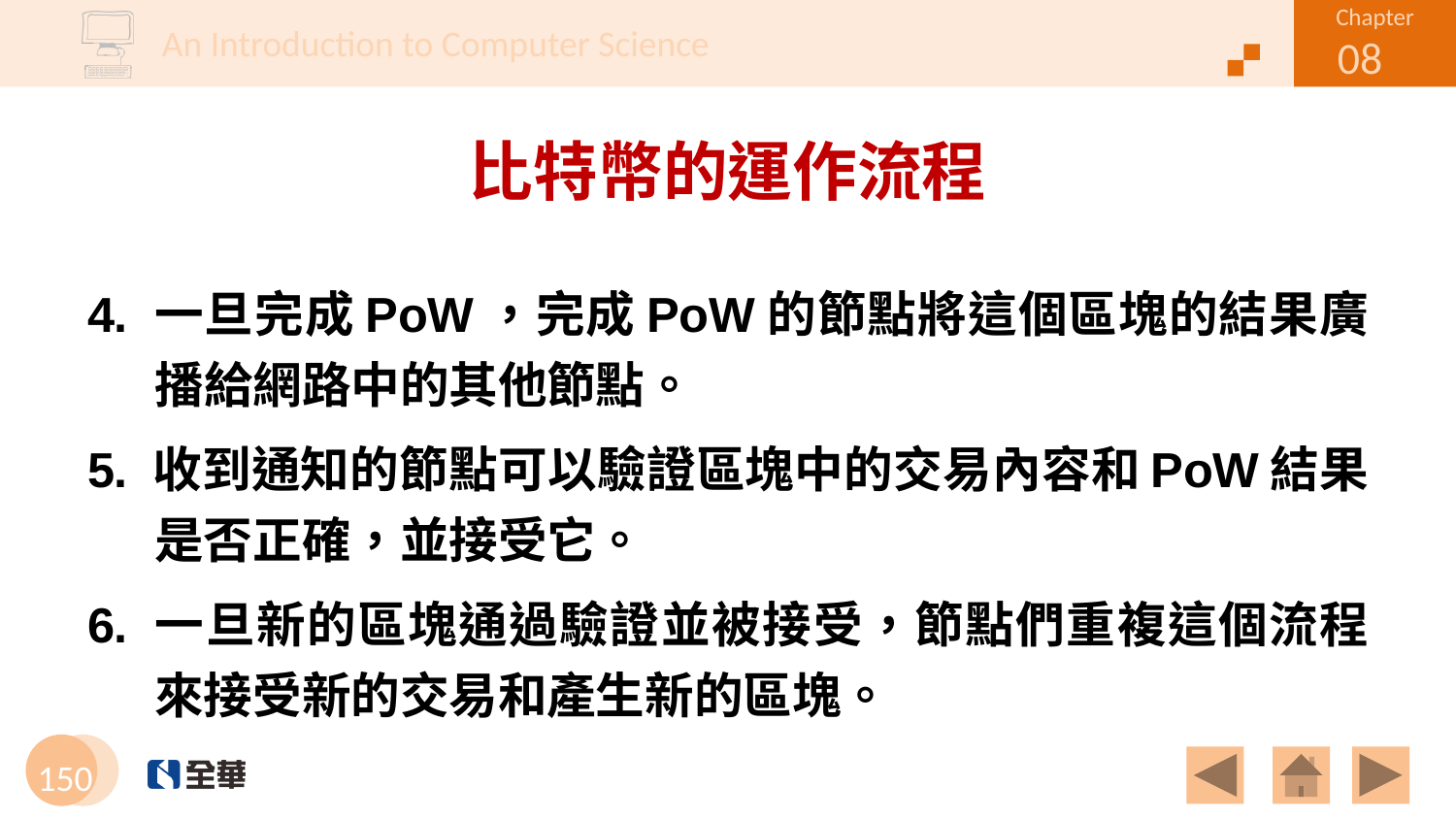

# 比特幣的運作流程
4. 一旦完成PoW，完成PoW的節點將這個區塊的結果廣播給網路中的其他節點。
5. 收到通知的節點可以驗證區塊中的交易內容和PoW結果是否正確，並接受它。
6. 一旦新的區塊通過驗證並被接受，節點們重複這個流程來接受新的交易和產生新的區塊。